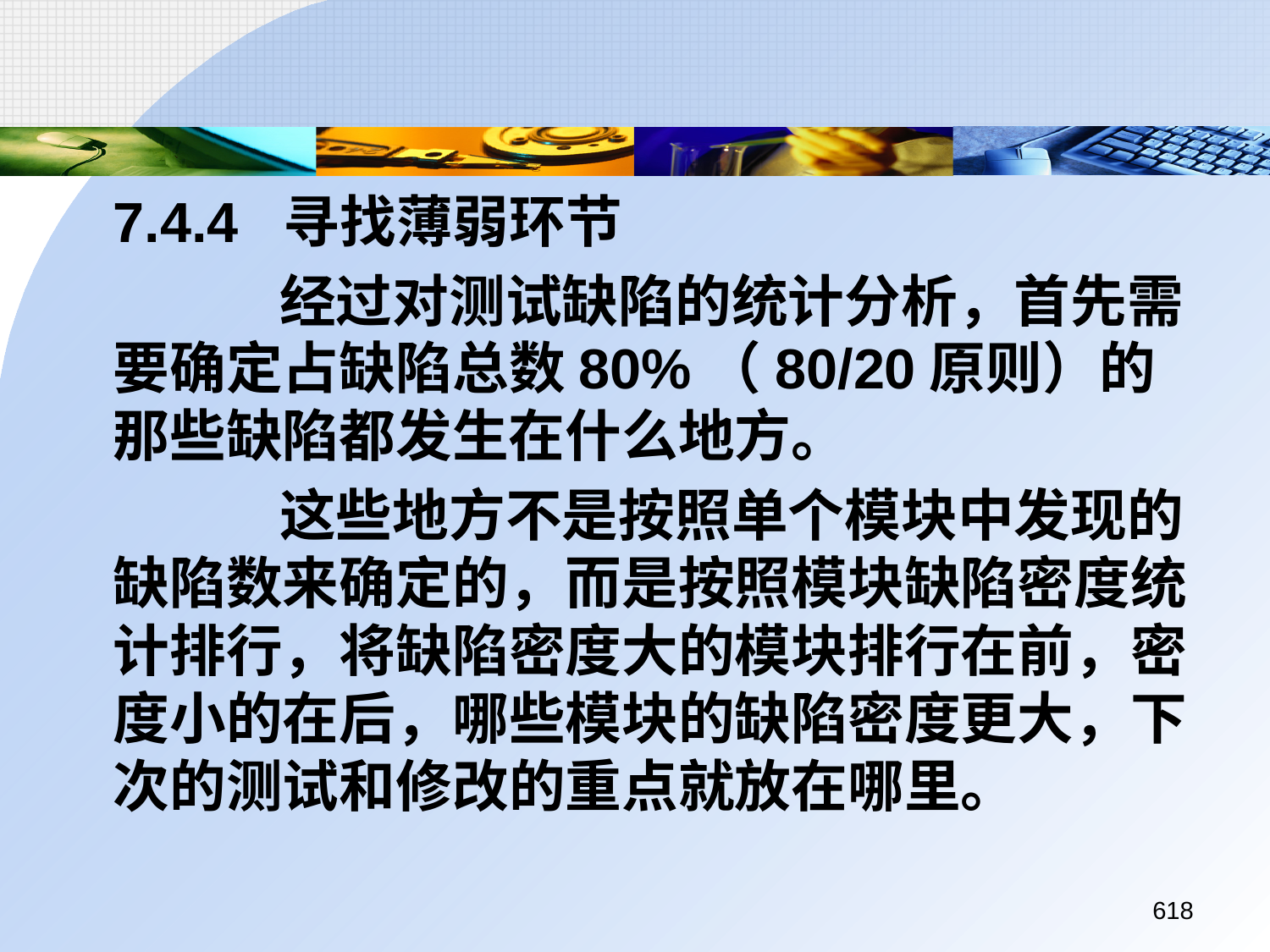

7.4.4  寻找薄弱环节
		  经过对测试缺陷的统计分析，首先需要确定占缺陷总数80%（80/20原则）的那些缺陷都发生在什么地方。
		  这些地方不是按照单个模块中发现的缺陷数来确定的，而是按照模块缺陷密度统计排行，将缺陷密度大的模块排行在前，密度小的在后，哪些模块的缺陷密度更大，下次的测试和修改的重点就放在哪里。

618